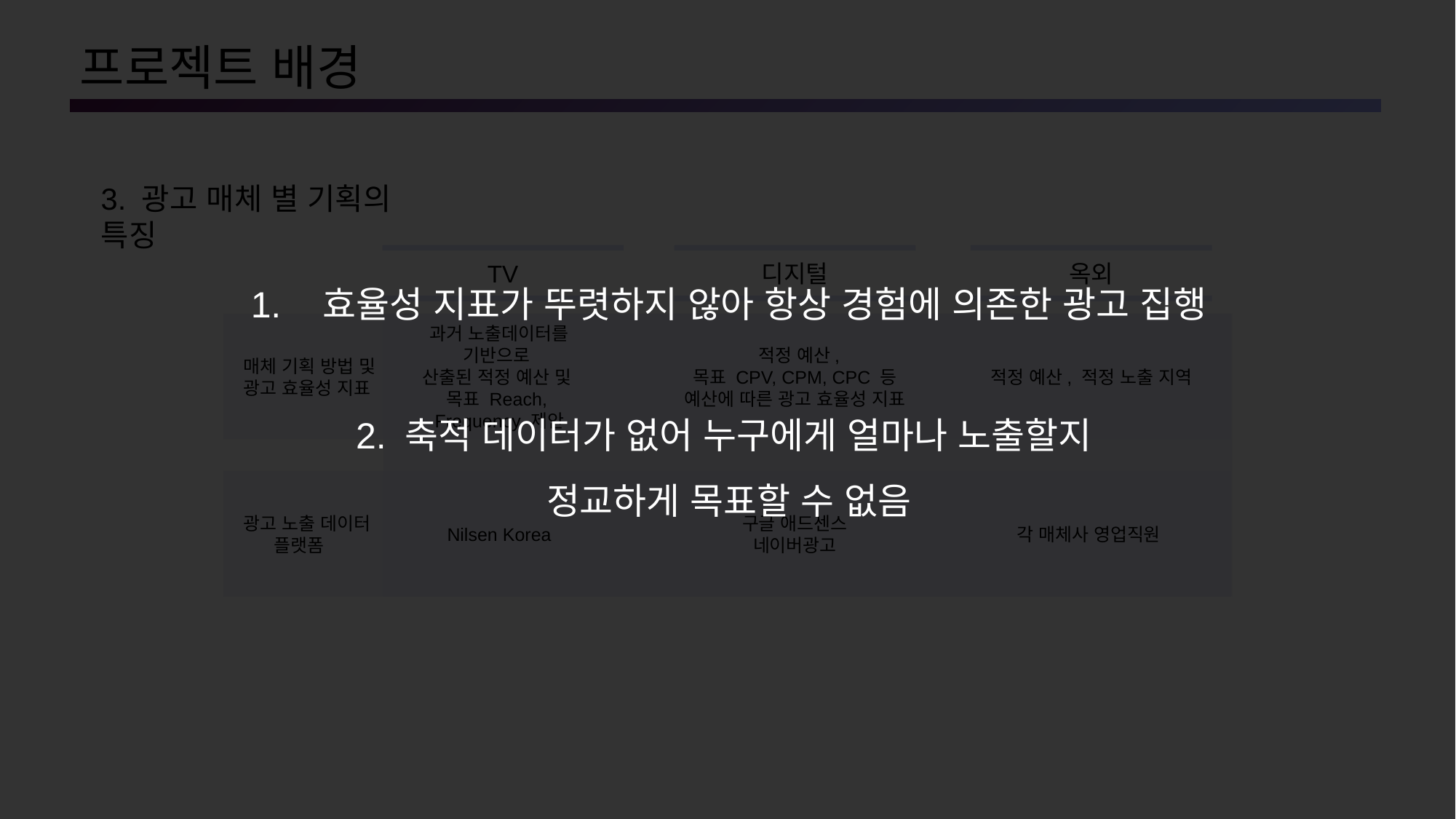

# 프로젝트 배경

3. 광고 매체 별 기획의 특징

 효율성 지표가 뚜렷하지 않아 항상 경험에 의존한 광고 집행
2. 축적 데이터가 없어 누구에게 얼마나 노출할지
정교하게 목표할 수 없음

TV
디지털
옥외

 매체 기획 방법 및
 광고 효율성 지표
과거 노출데이터를 기반으로
산출된 적정 예산 및
목표 Reach,
Frequency 제안
 적정 예산,
목표 CPV, CPM, CPC 등
예산에 따른 광고 효율성 지표
적정 예산, 적정 노출 지역
 광고 노출 데이터
       플랫폼

Nilsen Korea
구글 애드센스
네이버광고
각 매체사 영업직원